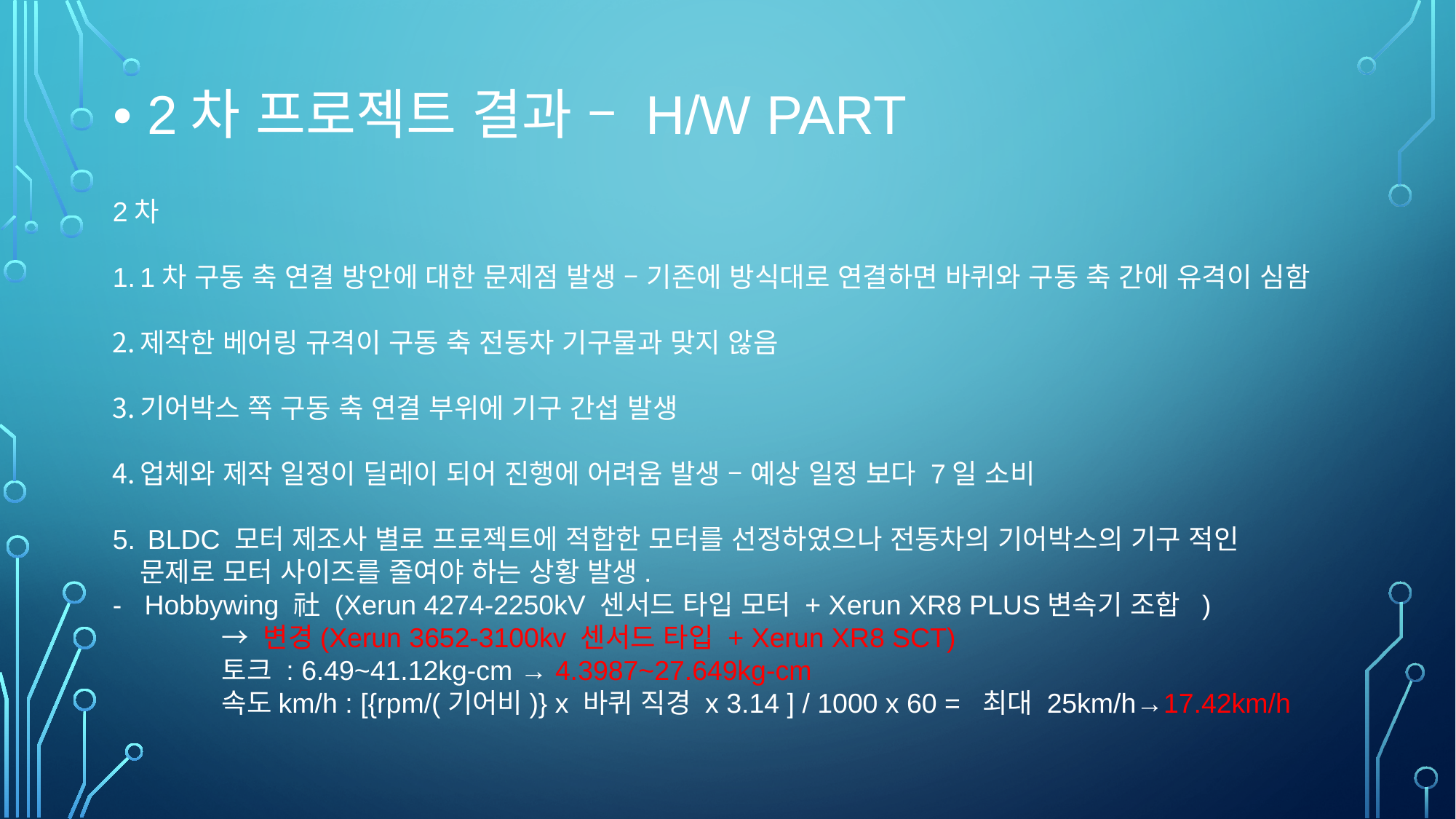

# • 2차 프로젝트 결과 – H/W part
2차

1차 구동 축 연결 방안에 대한 문제점 발생 – 기존에 방식대로 연결하면 바퀴와 구동 축 간에 유격이 심함

제작한 베어링 규격이 구동 축 전동차 기구물과 맞지 않음

기어박스 쪽 구동 축 연결 부위에 기구 간섭 발생

업체와 제작 일정이 딜레이 되어 진행에 어려움 발생 – 예상 일정 보다 7일 소비

 BLDC 모터 제조사 별로 프로젝트에 적합한 모터를 선정하였으나 전동차의 기어박스의 기구 적인 문제로 모터 사이즈를 줄여야 하는 상황 발생.
-   Hobbywing 社 (Xerun 4274-2250kV 센서드 타입 모터 + Xerun XR8 PLUS변속기 조합  )
	→ 변경(Xerun 3652-3100kv 센서드 타입 + Xerun XR8 SCT)
    	토크 : 6.49~41.12kg-cm → 4.3987~27.649kg-cm
    	속도km/h : [{rpm/(기어비)} x 바퀴 직경 x 3.14 ] / 1000 x 60 =  최대 25km/h→17.42km/h